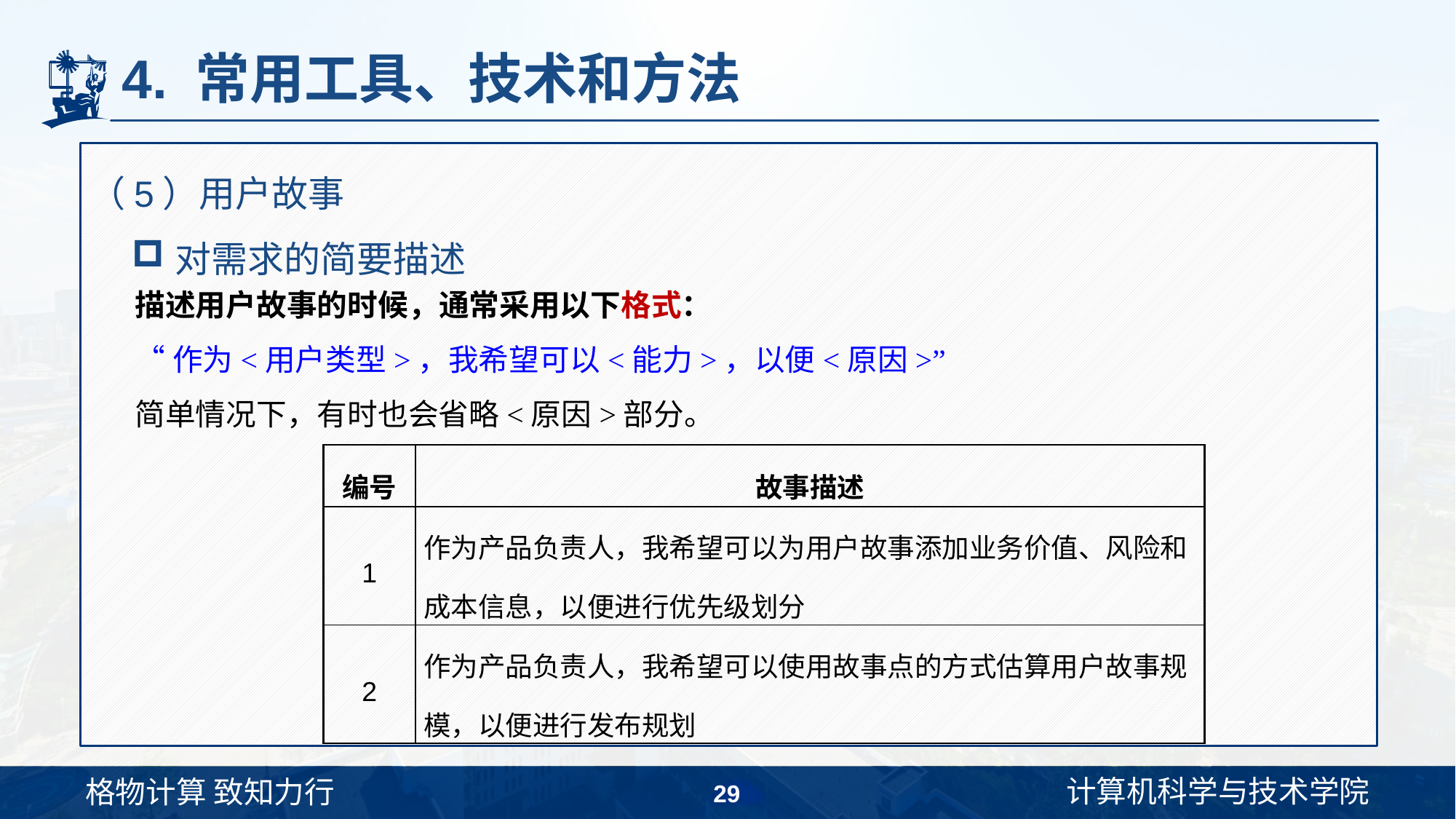

# 4. 常用工具、技术和方法
（5）用户故事
对需求的简要描述

描述用户故事的时候，通常采用以下格式：
“作为<用户类型>，我希望可以<能力>，以便<原因>”
简单情况下，有时也会省略<原因>部分。
| 编号 | 故事描述 |
| --- | --- |
| 1 | 作为产品负责人，我希望可以为用户故事添加业务价值、风险和成本信息，以便进行优先级划分 |
| 2 | 作为产品负责人，我希望可以使用故事点的方式估算用户故事规模，以便进行发布规划 |
29